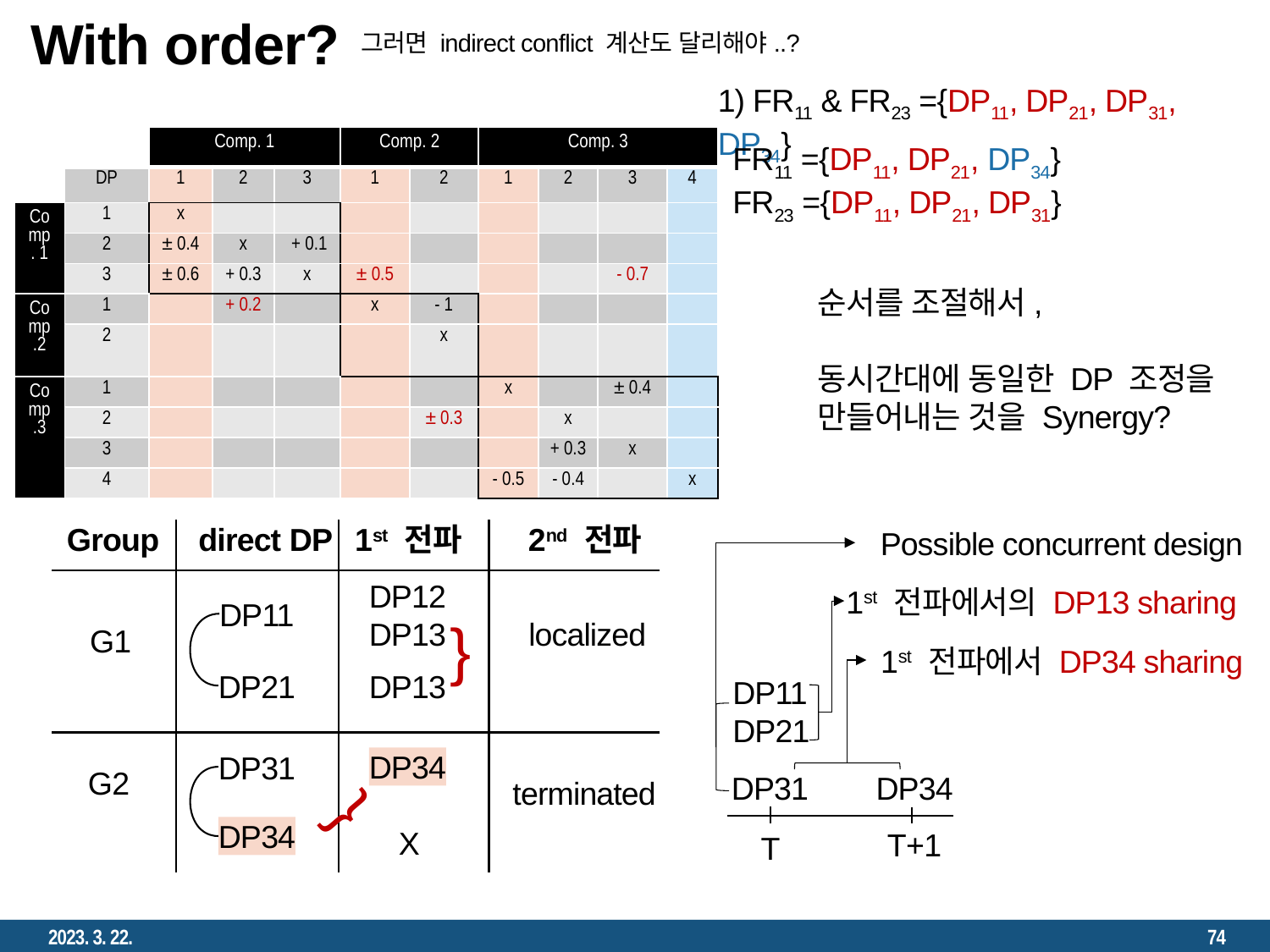

With order?
그러면 indirect conflict 계산도 달리해야..?
1) FR11 & FR23 ={DP11, DP21, DP31, DP34}
|  |  | Comp. 1 |  |  | Comp. 2 |  | Comp. 3 |  |  |  |
| --- | --- | --- | --- | --- | --- | --- | --- | --- | --- | --- |
|  | DP | 1 | 2 | 3 | 1 | 2 | 1 | 2 | 3 | 4 |
| Comp. 1 | 1 | x |  |  |  |  |  |  |  |  |
|  | 2 | ± 0.4 | x | + 0.1 |  |  |  |  |  |  |
|  | 3 | ± 0.6 | + 0.3 | x | ± 0.5 |  |  |  | - 0.7 |  |
| Comp.2 | 1 |  | + 0.2 |  | x | - 1 |  |  |  |  |
|  | 2 |  |  |  |  | x |  |  |  |  |
| Comp .3 | 1 |  |  |  |  |  | x |  | ± 0.4 |  |
|  | 2 |  |  |  |  | ± 0.3 |  | x |  |  |
|  | 3 |  |  |  |  |  |  | + 0.3 | x |  |
|  | 4 |  |  |  |  |  | - 0.5 | - 0.4 |  | x |
FR11 ={DP11, DP21, DP34}
FR23 ={DP11, DP21, DP31}
순서를 조절해서,

동시간대에 동일한 DP 조정을
만들어내는 것을 Synergy?
Group
direct DP
1st 전파
2nd 전파
Possible concurrent design
DP12
DP13
1st 전파에서의 DP13 sharing
DP11
localized
G1
{
1st 전파에서 DP34 sharing
DP21
DP13
DP11
DP21

DP34
DP31
G2
 DP31
DP34
terminated
{
DP34
X
T+1
T
2023. 3. 22.
74